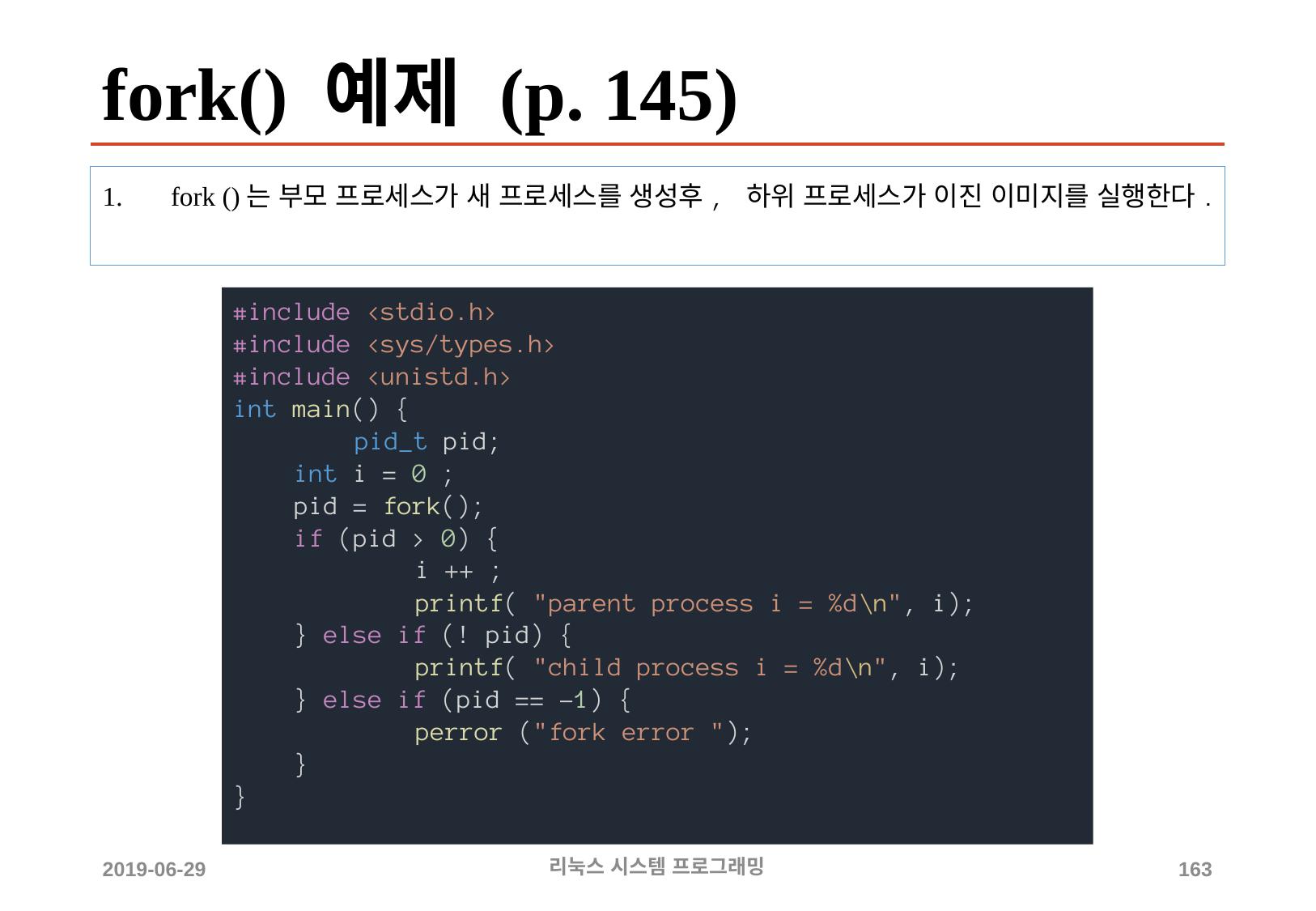

# fork() 예제 (p. 145)
fork ()는 부모 프로세스가 새 프로세스를 생성후, 하위 프로세스가 이진 이미지를 실행한다.
#include <stdio.h>
#include <sys/types.h>
#include <unistd.h>
int main() {
	pid_t pid;
int i = 0 ;
pid = fork();
if (pid > 0) {
	i ++ ;
	printf( "parent process i = %d\n", i);
} else if (! pid) {
	printf( "child process i = %d\n", i);
} else if (pid == -1) {
	perror ("fork error ");
}
}

2019-06-29
리눅스 시스템 프로그래밍
163